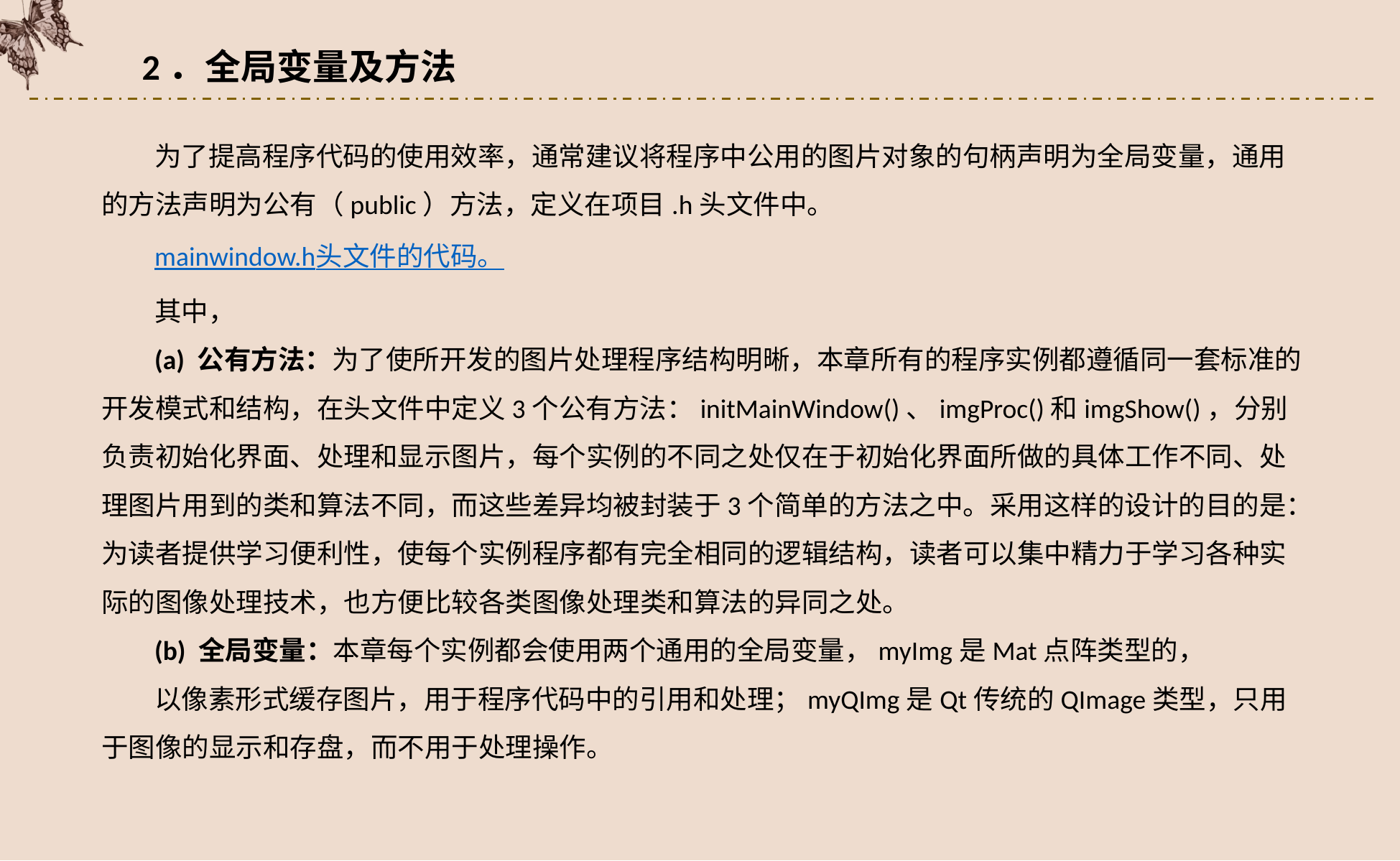

2．全局变量及方法
为了提高程序代码的使用效率，通常建议将程序中公用的图片对象的句柄声明为全局变量，通用的方法声明为公有（public）方法，定义在项目.h头文件中。
mainwindow.h头文件的代码。
其中，
(a) 公有方法：为了使所开发的图片处理程序结构明晰，本章所有的程序实例都遵循同一套标准的开发模式和结构，在头文件中定义3个公有方法：initMainWindow()、imgProc()和imgShow()，分别负责初始化界面、处理和显示图片，每个实例的不同之处仅在于初始化界面所做的具体工作不同、处理图片用到的类和算法不同，而这些差异均被封装于3个简单的方法之中。采用这样的设计的目的是：为读者提供学习便利性，使每个实例程序都有完全相同的逻辑结构，读者可以集中精力于学习各种实际的图像处理技术，也方便比较各类图像处理类和算法的异同之处。
(b) 全局变量：本章每个实例都会使用两个通用的全局变量，myImg是Mat点阵类型的，
以像素形式缓存图片，用于程序代码中的引用和处理；myQImg是Qt传统的QImage类型，只用于图像的显示和存盘，而不用于处理操作。